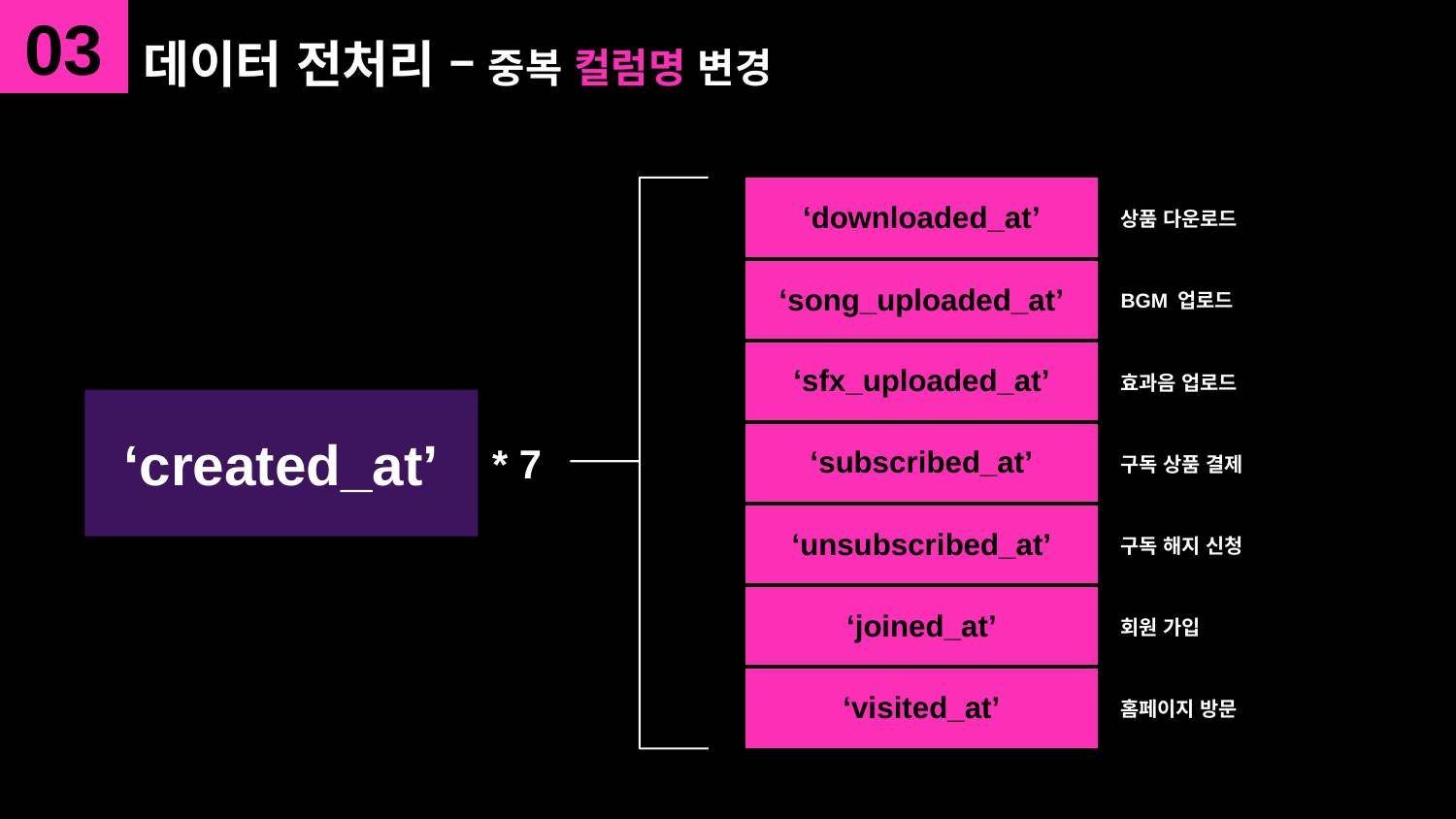

03
데이터 전처리 – 중복 컬럼명 변경

‘created_at’
* 7
| ‘downloaded\_at’ | 상품 다운로드 |
| --- | --- |
| ‘song\_uploaded\_at’ | BGM 업로드 |
| ‘sfx\_uploaded\_at’ | 효과음 업로드 |
| ‘subscribed\_at’ | 구독 상품 결제 |
| ‘unsubscribed\_at’ | 구독 해지 신청 |
| ‘joined\_at’ | 회원 가입 |
| ‘visited\_at’ | 홈페이지 방문 |